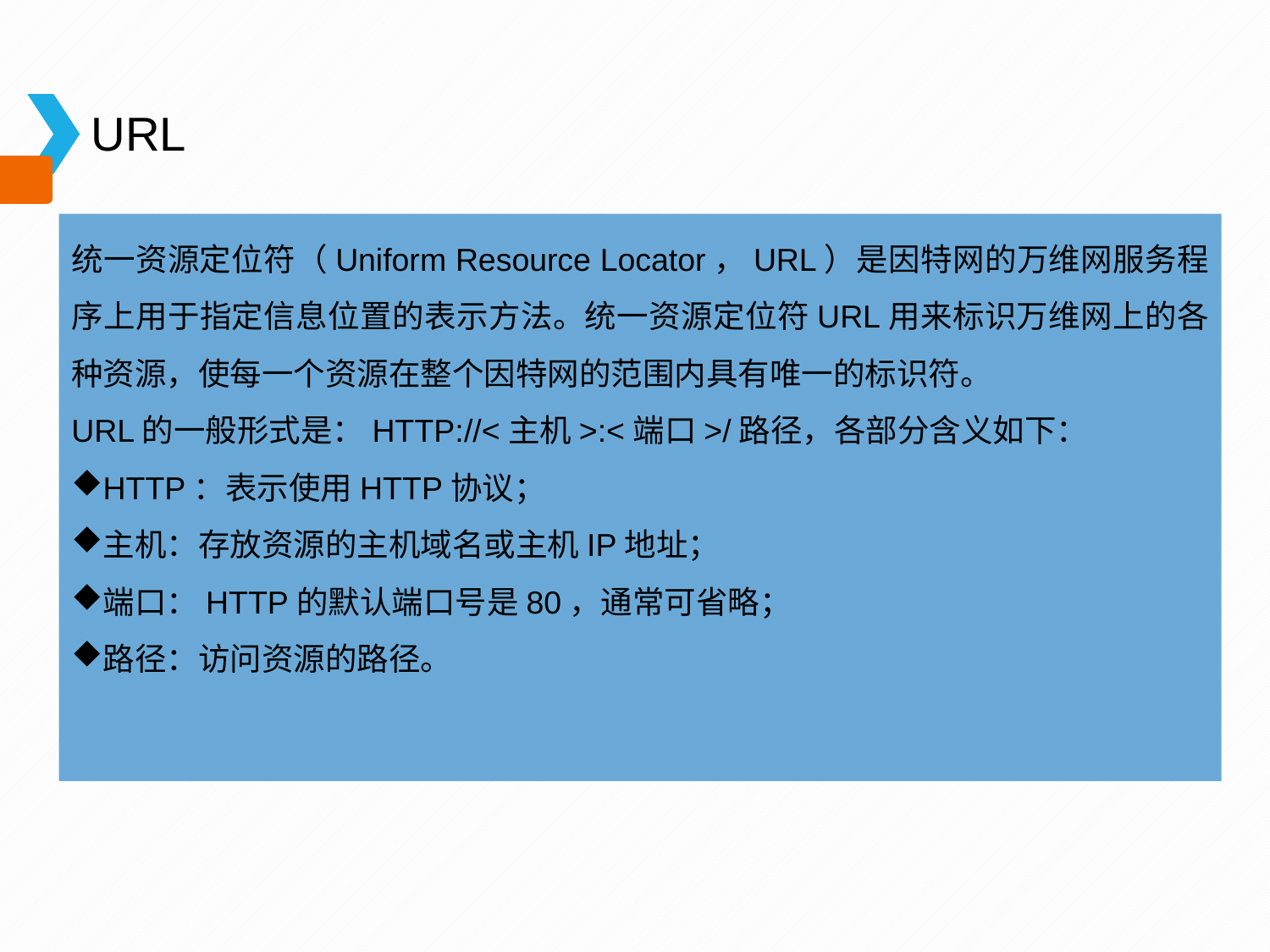

URL

统一资源定位符（Uniform Resource Locator，URL）是因特网的万维网服务程序上用于指定信息位置的表示方法。统一资源定位符URL用来标识万维网上的各种资源，使每一个资源在整个因特网的范围内具有唯一的标识符。
URL的一般形式是：HTTP://<主机>:<端口>/路径，各部分含义如下：
HTTP：表示使用HTTP协议；
主机：存放资源的主机域名或主机IP地址；
端口：HTTP的默认端口号是80，通常可省略；
路径：访问资源的路径。